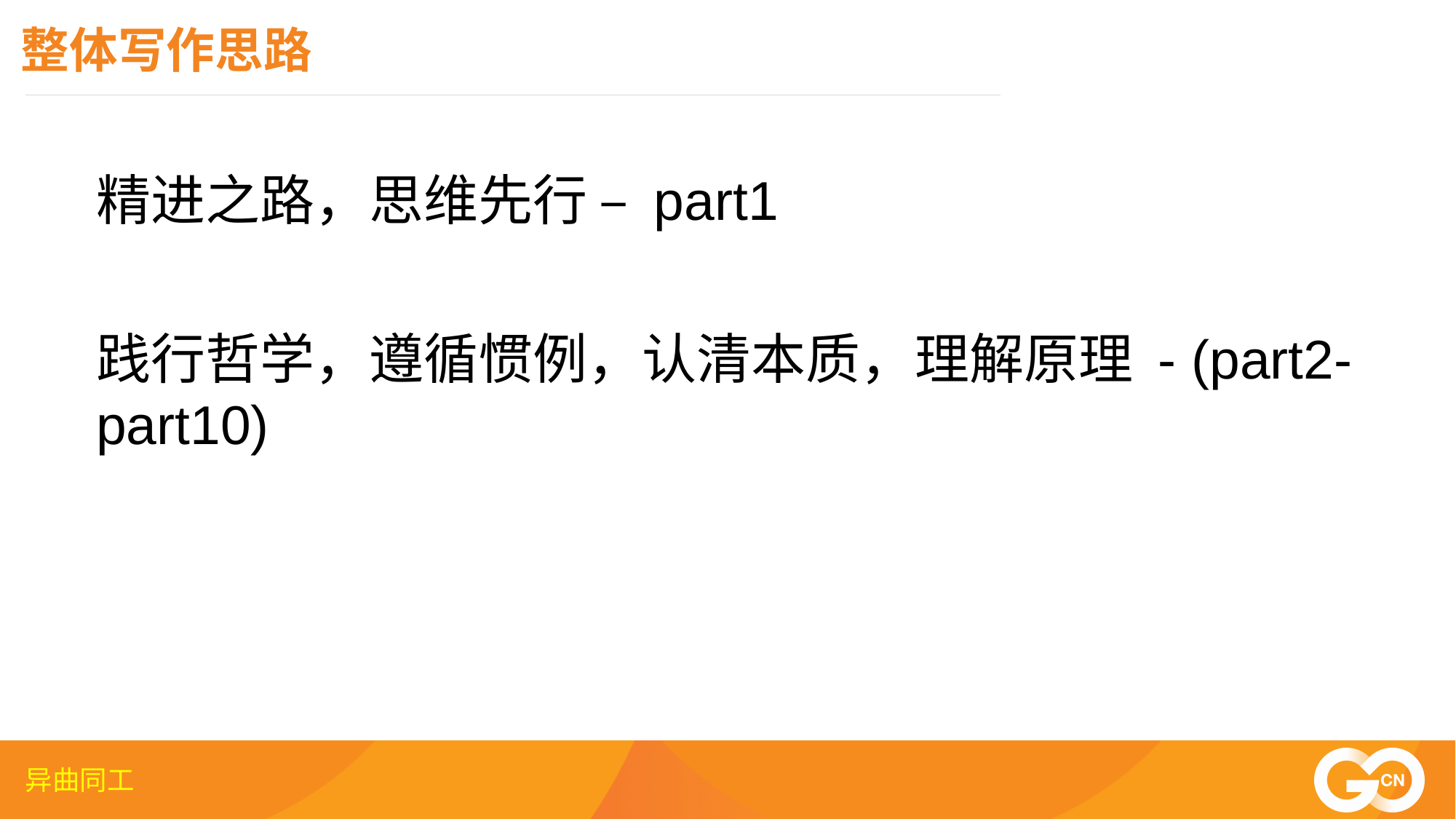

整体写作思路
精进之路，思维先行 – part1
践行哲学，遵循惯例，认清本质，理解原理 - (part2-part10)
异曲同工